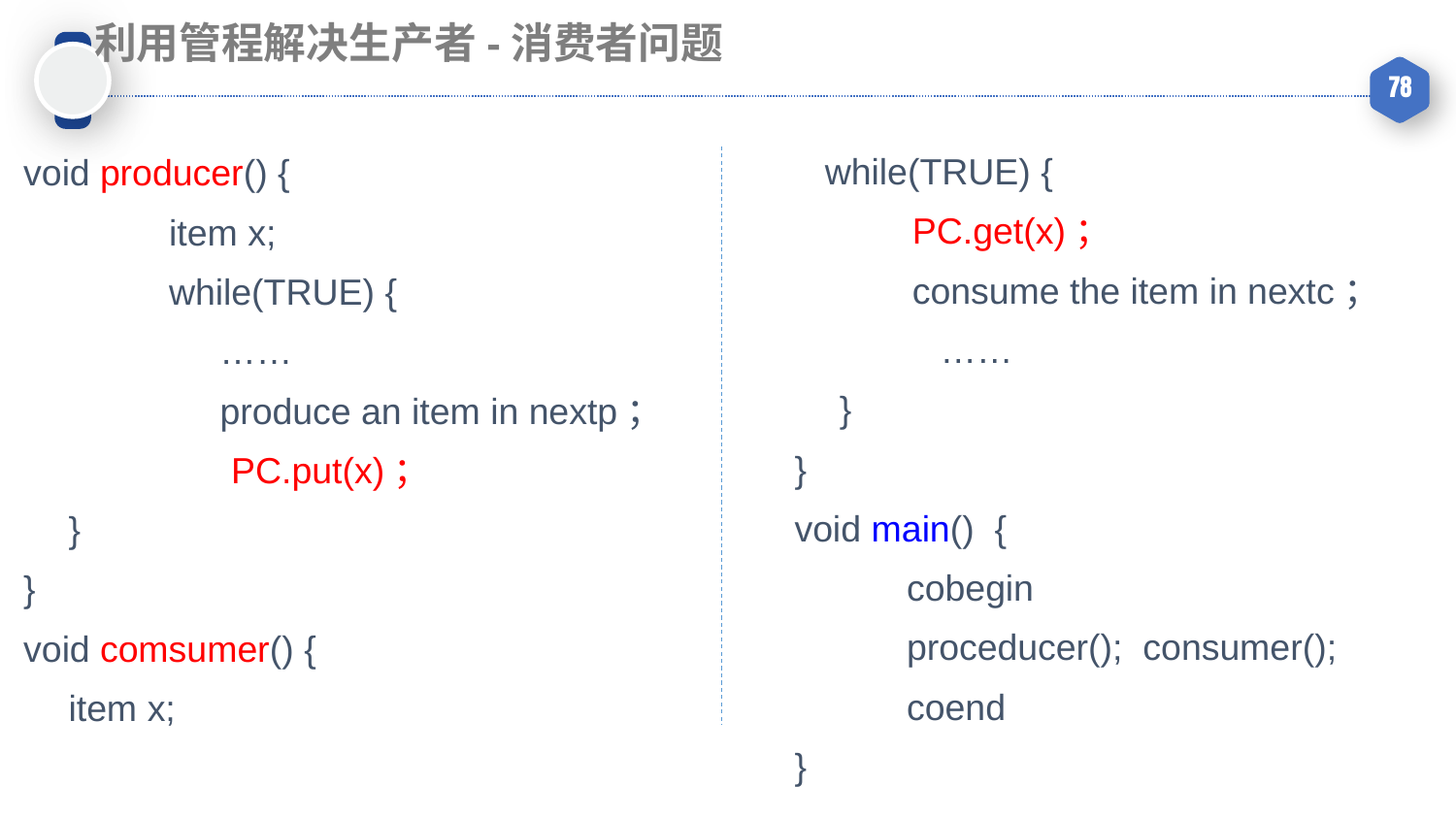

利用管程解决生产者-消费者问题
   while(TRUE) {
　　　PC.get(x)；
　　　consume the item in nextc；
	……
　}
}
void main()  {
           cobegin
           proceducer();  consumer();
           coend
}
void producer() {
	item x;
	while(TRUE) {
	     ……
	     produce an item in nextp；
 　　　　　PC.put(x)；
　}
}
void comsumer() {
　item x;